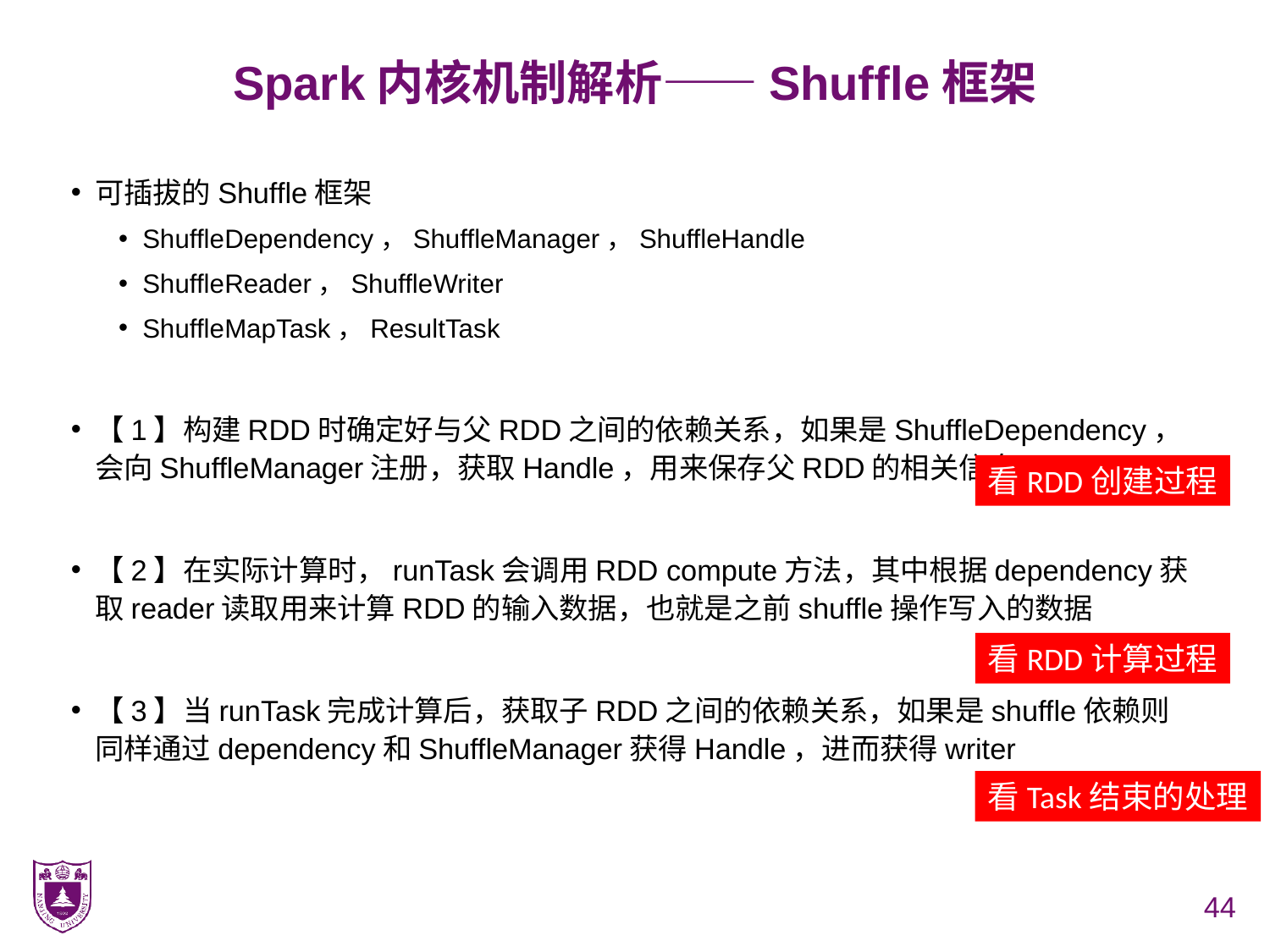

# Spark内核机制解析——Shuffle框架
可插拔的Shuffle框架
ShuffleDependency，ShuffleManager，ShuffleHandle
ShuffleReader，ShuffleWriter
ShuffleMapTask，ResultTask

【1】构建RDD时确定好与父RDD之间的依赖关系，如果是ShuffleDependency，会向ShuffleManager注册，获取Handle，用来保存父RDD的相关信息

【2】在实际计算时，runTask会调用RDD compute方法，其中根据dependency获取reader读取用来计算RDD的输入数据，也就是之前shuffle操作写入的数据

【3】当runTask完成计算后，获取子RDD之间的依赖关系，如果是shuffle依赖则同样通过dependency和ShuffleManager获得Handle，进而获得writer

看RDD创建过程
看RDD计算过程
看Task结束的处理
44